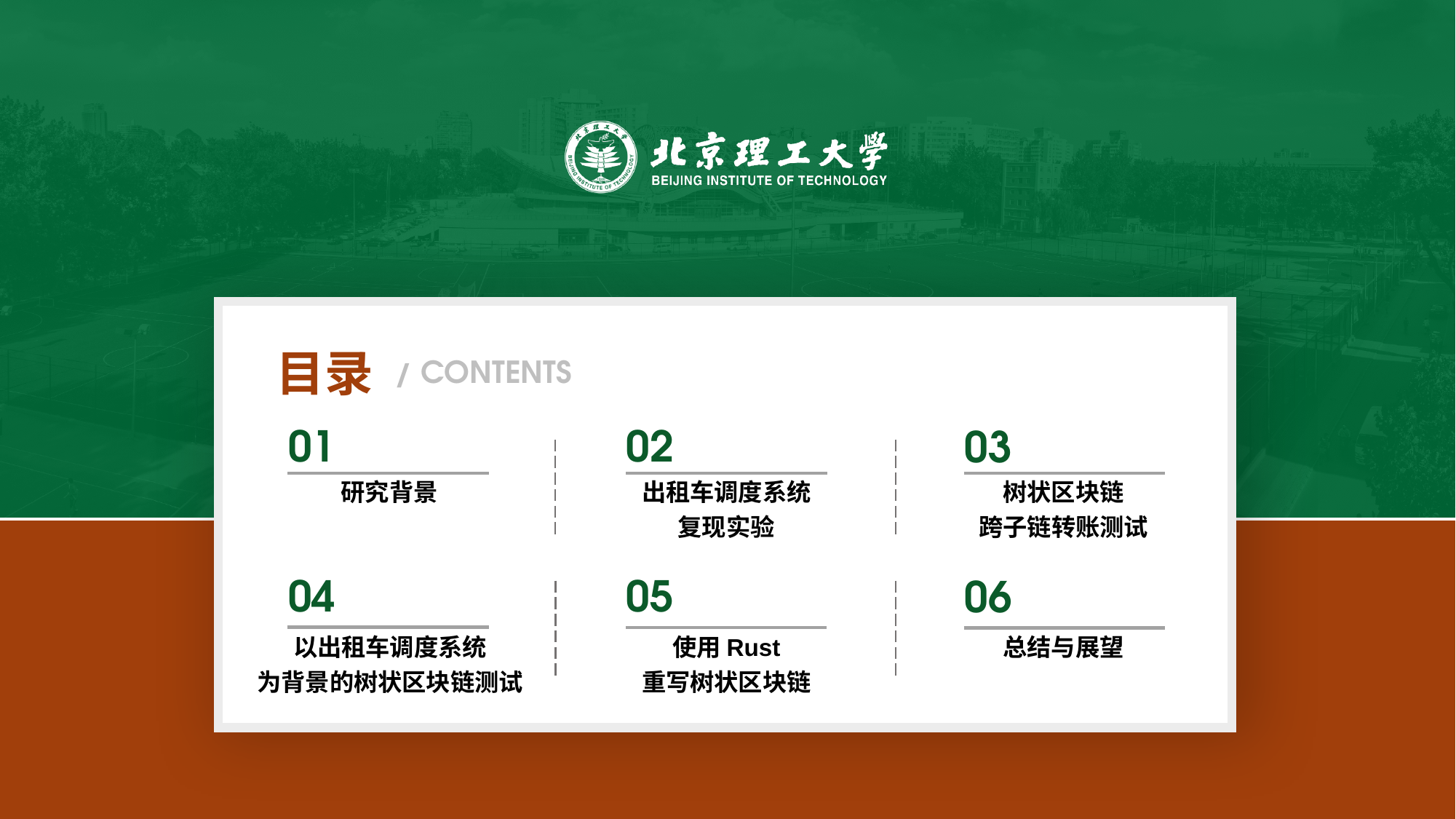

/ CONTENTS
目录
02
出租车调度系统
复现实验
01
研究背景
03
树状区块链
跨子链转账测试
04
以出租车调度系统
为背景的树状区块链测试
06
总结与展望
05
使用Rust
重写树状区块链